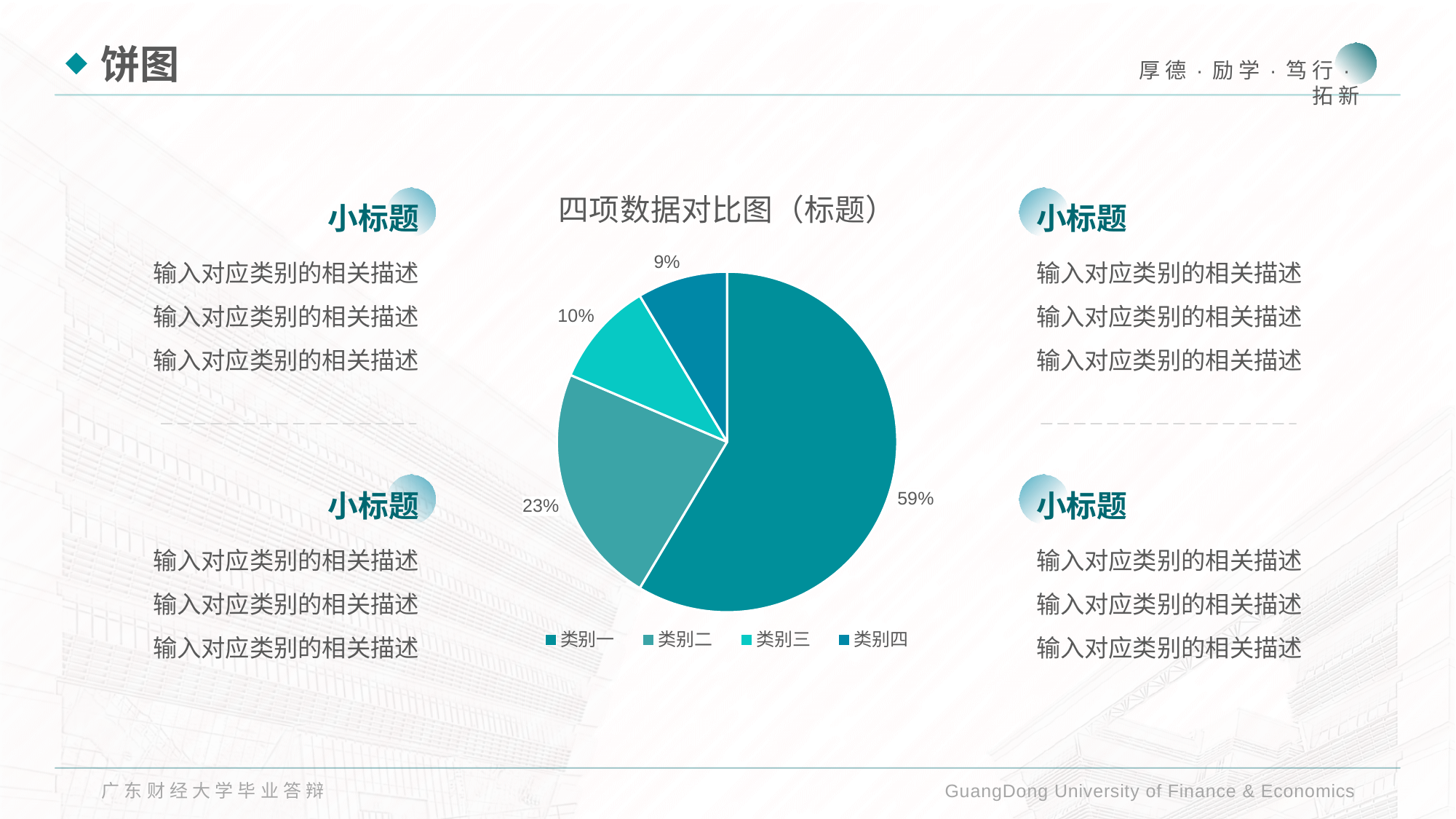

饼图

### Chart: 四项数据对比图（标题）

| Category | 列1 |
|---|---|
| 类别一 | 8.2 |
| 类别二 | 3.2 |
| 类别三 | 1.4 |
| 类别四 | 1.2 |

小标题
小标题
输入对应类别的相关描述输入对应类别的相关描述输入对应类别的相关描述
输入对应类别的相关描述输入对应类别的相关描述输入对应类别的相关描述

小标题
小标题
输入对应类别的相关描述输入对应类别的相关描述输入对应类别的相关描述
输入对应类别的相关描述输入对应类别的相关描述输入对应类别的相关描述